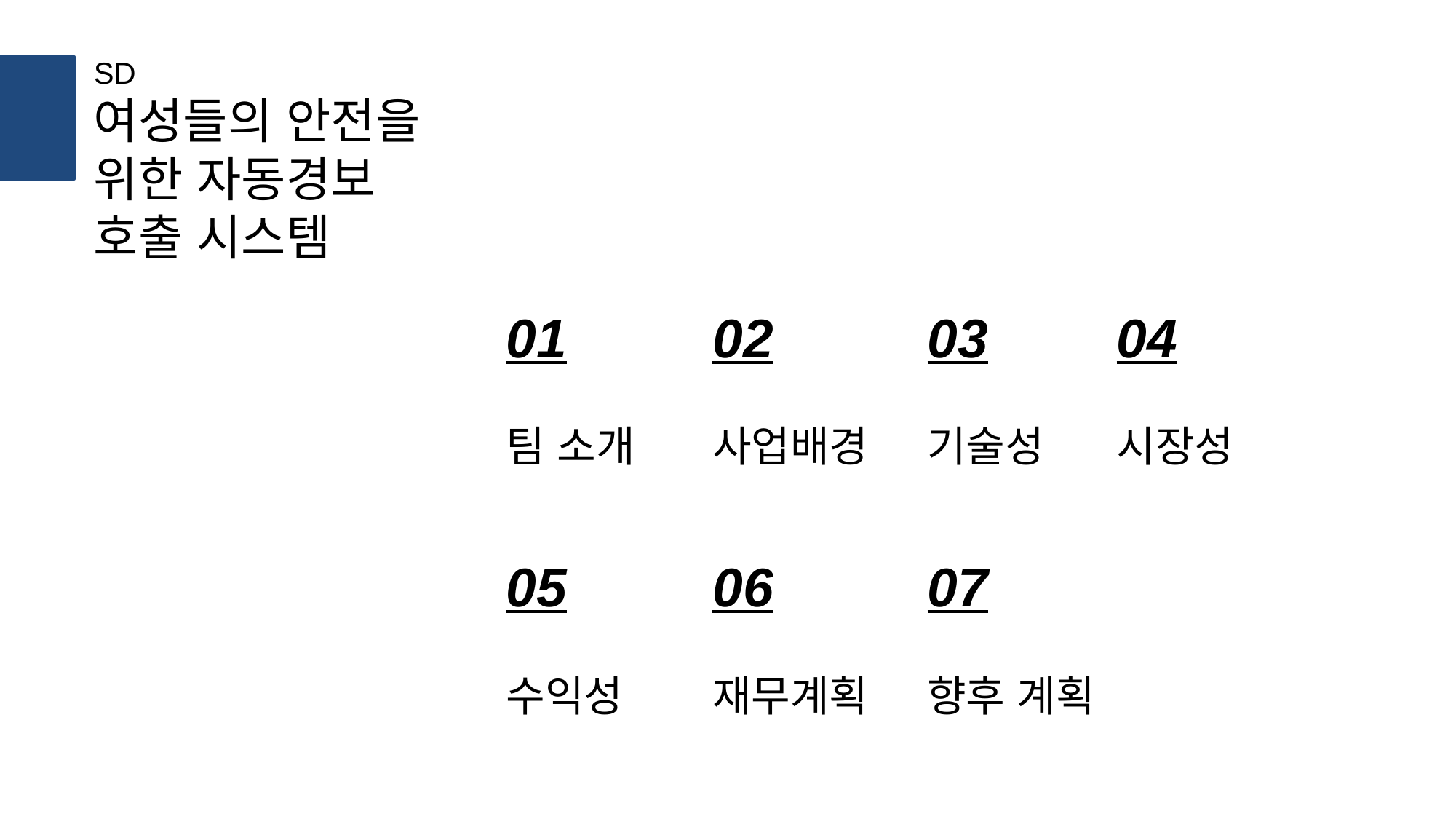

목차
SD
여성들의 안전을 위한 자동경보 호출 시스템

01

팀 소개
02

사업배경
03

기술성
04

시장성
05

수익성
06

재무계획
07

향후 계획